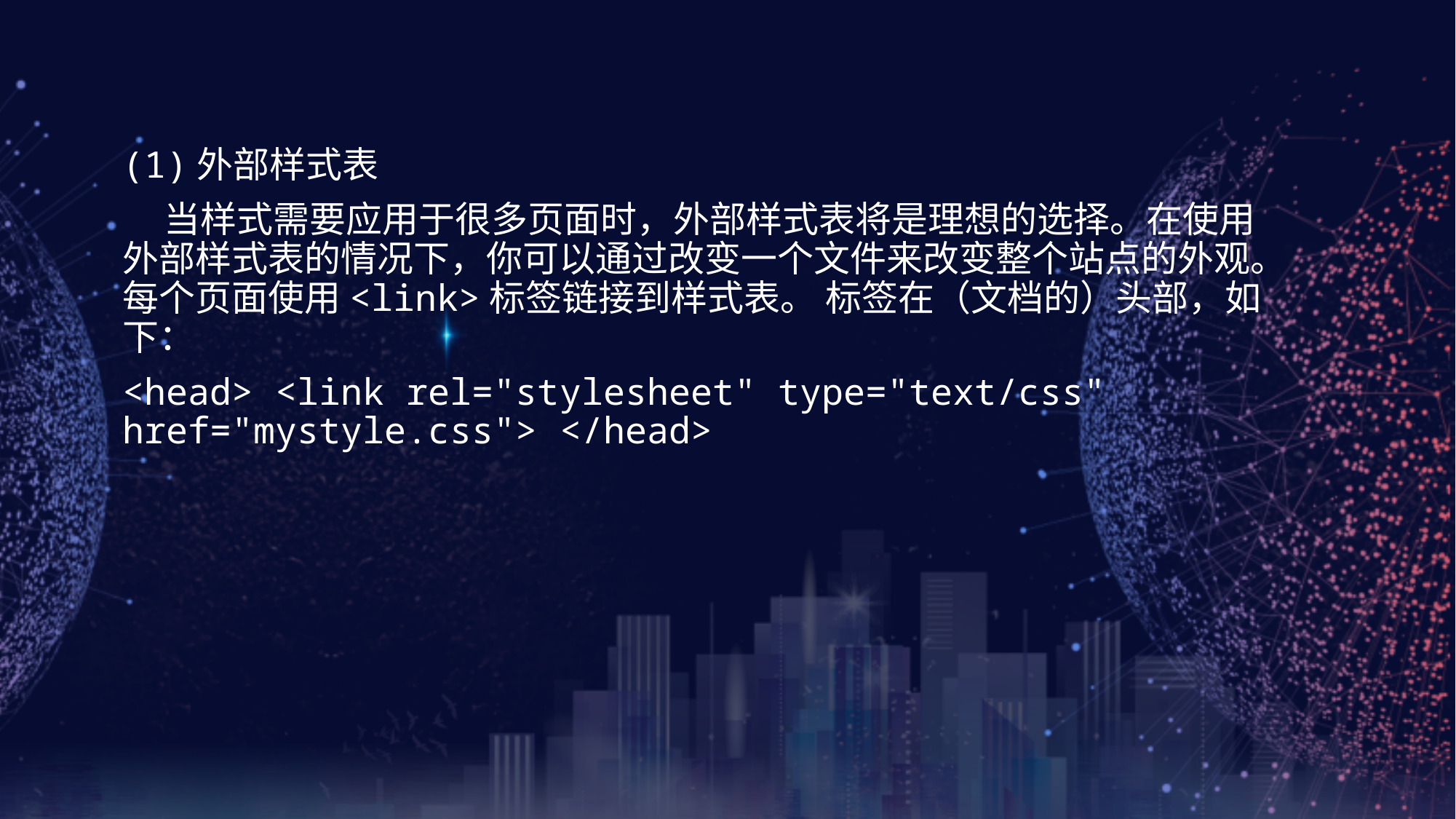

(1)外部样式表
    当样式需要应用于很多页面时，外部样式表将是理想的选择。在使用外部样式表的情况下，你可以通过改变一个文件来改变整个站点的外观。每个页面使用<link>标签链接到样式表。 标签在（文档的）头部，如下：
<head> <link rel="stylesheet" type="text/css" href="mystyle.css"> </head>